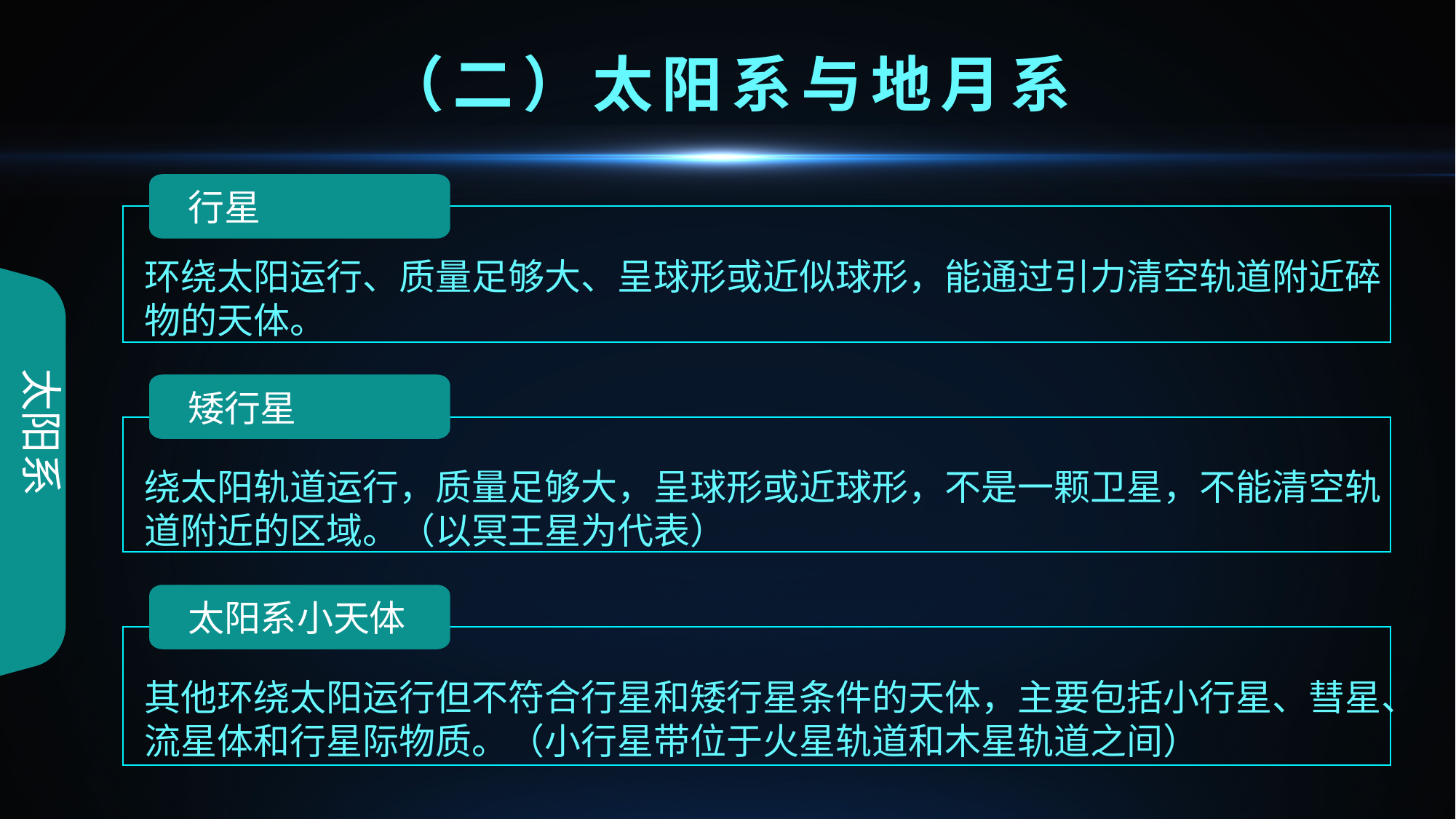

（二）太阳系与地月系
行星
环绕太阳运行、质量足够大、呈球形或近似球形，能通过引力清空轨道附近碎物的天体。

太阳系
矮行星
绕太阳轨道运行，质量足够大，呈球形或近球形，不是一颗卫星，不能清空轨道附近的区域。（以冥王星为代表）
太阳系小天体
其他环绕太阳运行但不符合行星和矮行星条件的天体，主要包括小行星、彗星、流星体和行星际物质。（小行星带位于火星轨道和木星轨道之间）